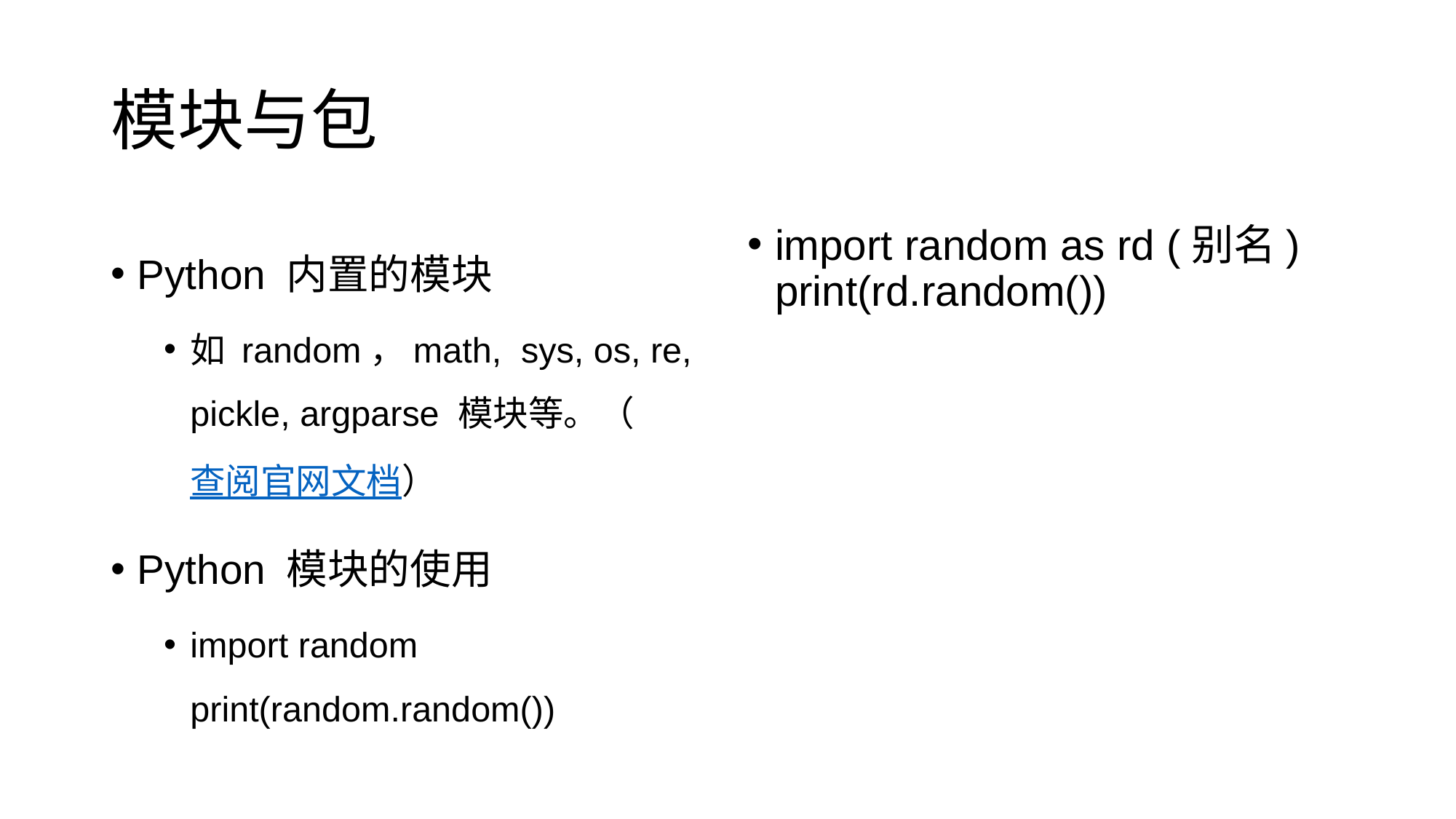

# 模块与包
Python 内置的模块
如 random，math,  sys, os, re, pickle, argparse 模块等。（查阅官网文档）
Python 模块的使用
import random
print(random.random())
import random as rd (别名)
print(rd.random())